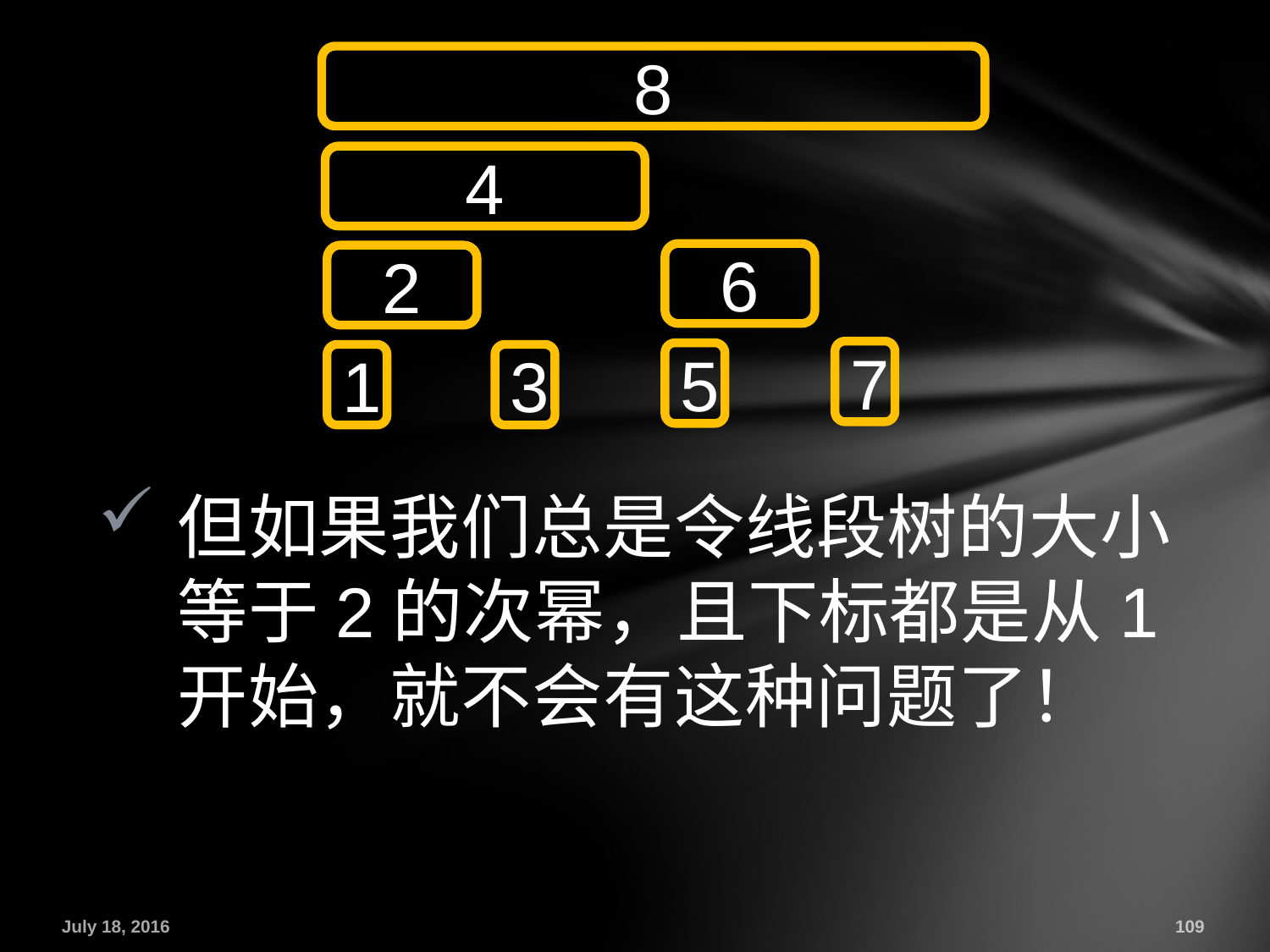

8
4
6
2
7
5
1
3
但如果我们总是令线段树的大小等于2的次幂，且下标都是从1开始，就不会有这种问题了！
July 18, 2016

109